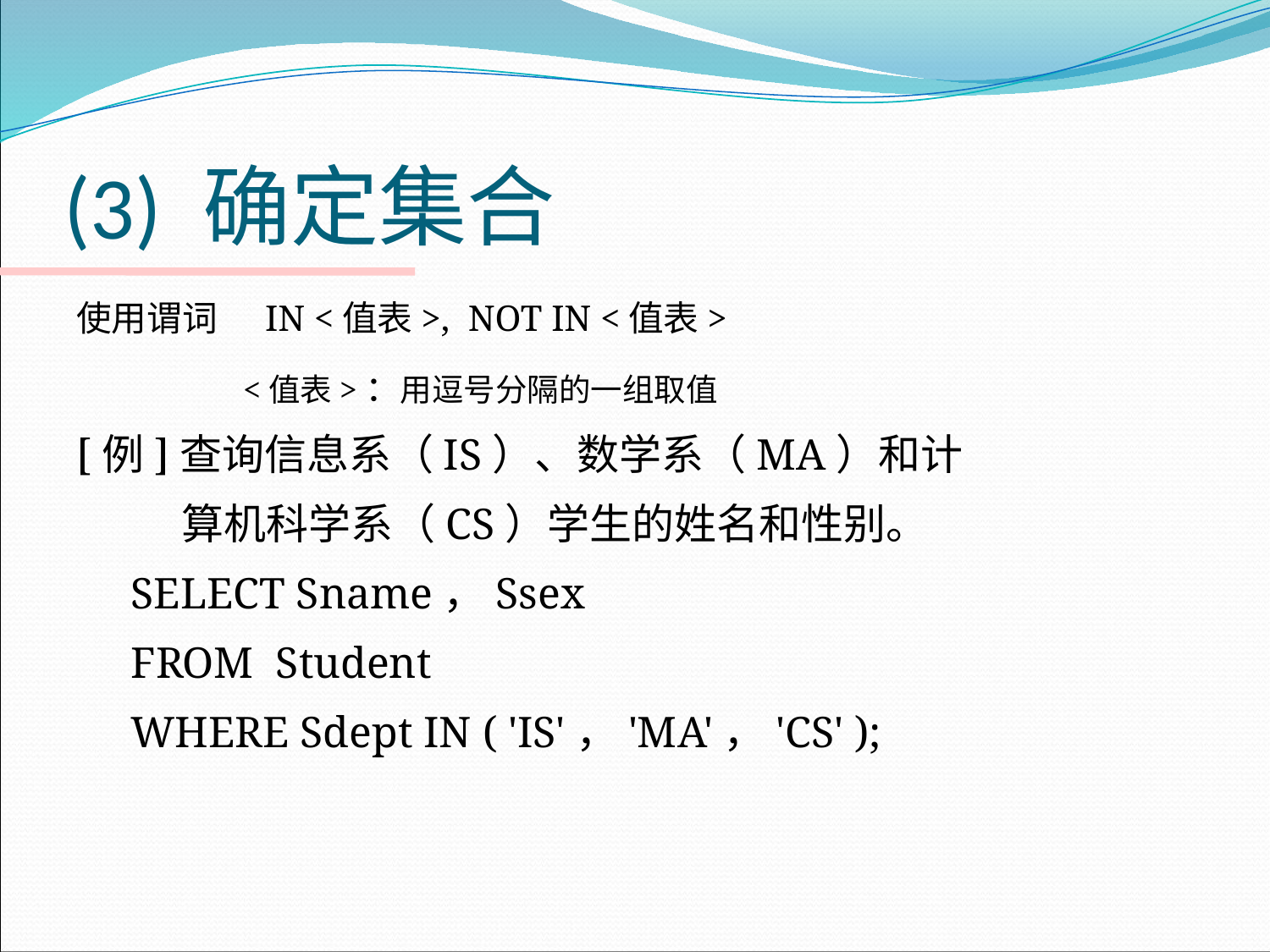

# (3) 确定集合
使用谓词     IN <值表>,  NOT IN <值表>
          <值表>：用逗号分隔的一组取值
[例]查询信息系（IS）、数学系（MA）和计
          算机科学系（CS）学生的姓名和性别。
SELECT Sname，Ssex
FROM  Student
WHERE Sdept IN ( 'IS'，'MA'，'CS' );

269